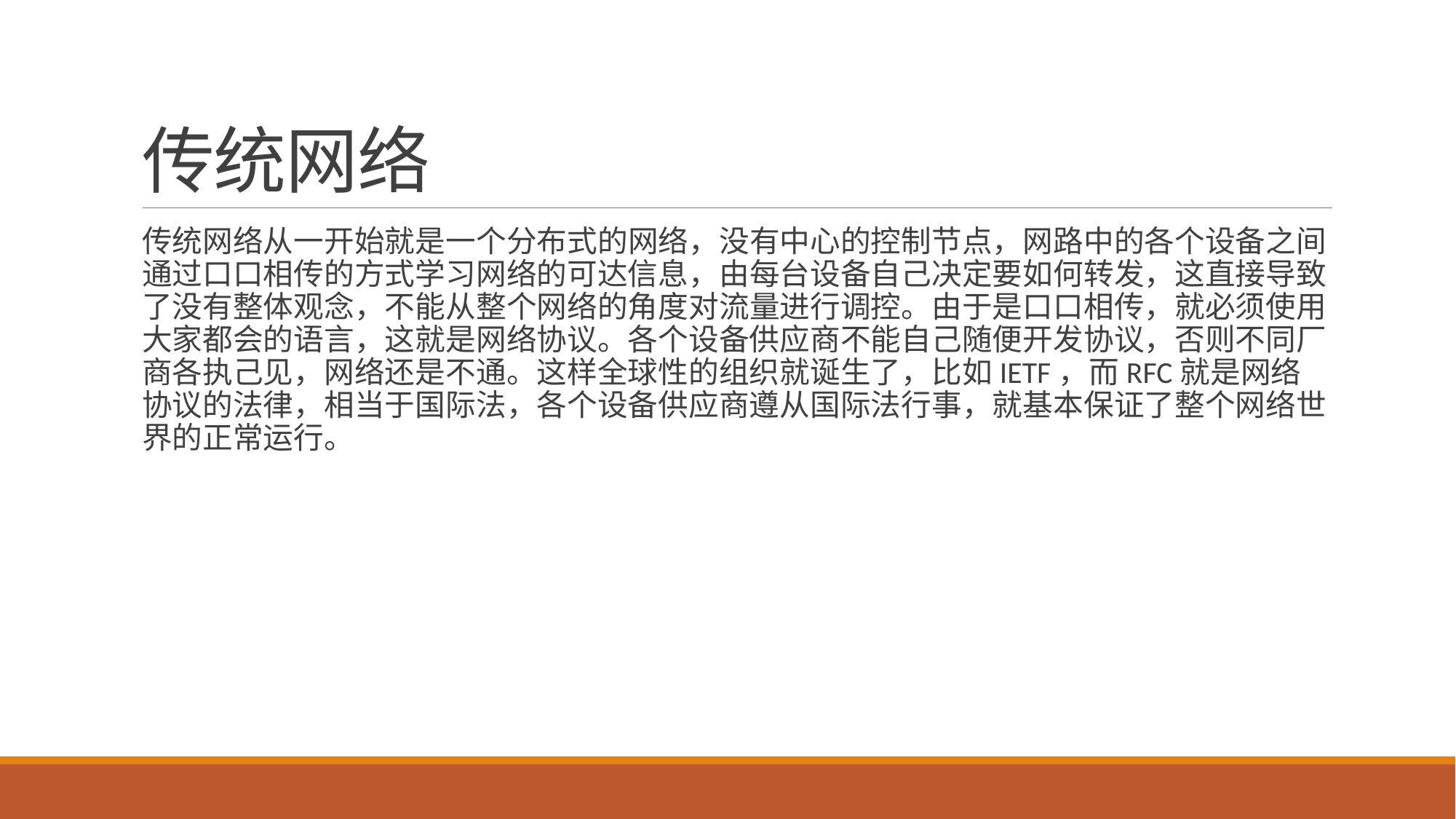

# 传统网络
传统网络从一开始就是一个分布式的网络，没有中心的控制节点，网路中的各个设备之间通过口口相传的方式学习网络的可达信息，由每台设备自己决定要如何转发，这直接导致了没有整体观念，不能从整个网络的角度对流量进行调控。由于是口口相传，就必须使用大家都会的语言，这就是网络协议。各个设备供应商不能自己随便开发协议，否则不同厂商各执己见，网络还是不通。这样全球性的组织就诞生了，比如IETF，而RFC就是网络协议的法律，相当于国际法，各个设备供应商遵从国际法行事，就基本保证了整个网络世界的正常运行。